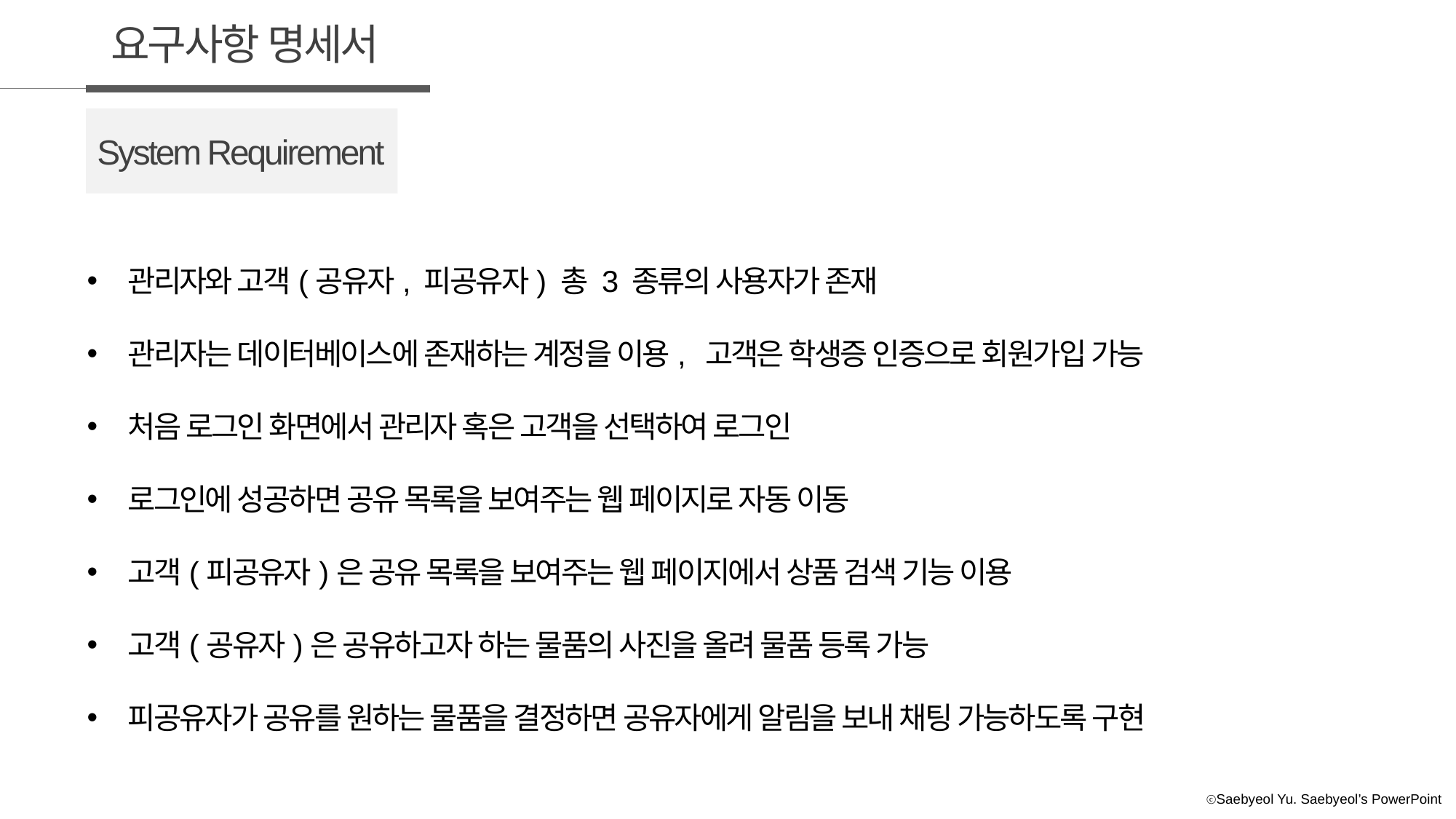

요구사항 명세서

System Requirement
관리자와 고객(공유자, 피공유자) 총 3 종류의 사용자가 존재

관리자는 데이터베이스에 존재하는 계정을 이용,  고객은 학생증 인증으로 회원가입 가능

처음 로그인 화면에서 관리자 혹은 고객을 선택하여 로그인

로그인에 성공하면 공유 목록을 보여주는 웹 페이지로 자동 이동

고객(피공유자)은 공유 목록을 보여주는 웹 페이지에서 상품 검색 기능 이용

고객(공유자)은 공유하고자 하는 물품의 사진을 올려 물품 등록 가능

피공유자가 공유를 원하는 물품을 결정하면 공유자에게 알림을 보내 채팅 가능하도록 구현
내용입력